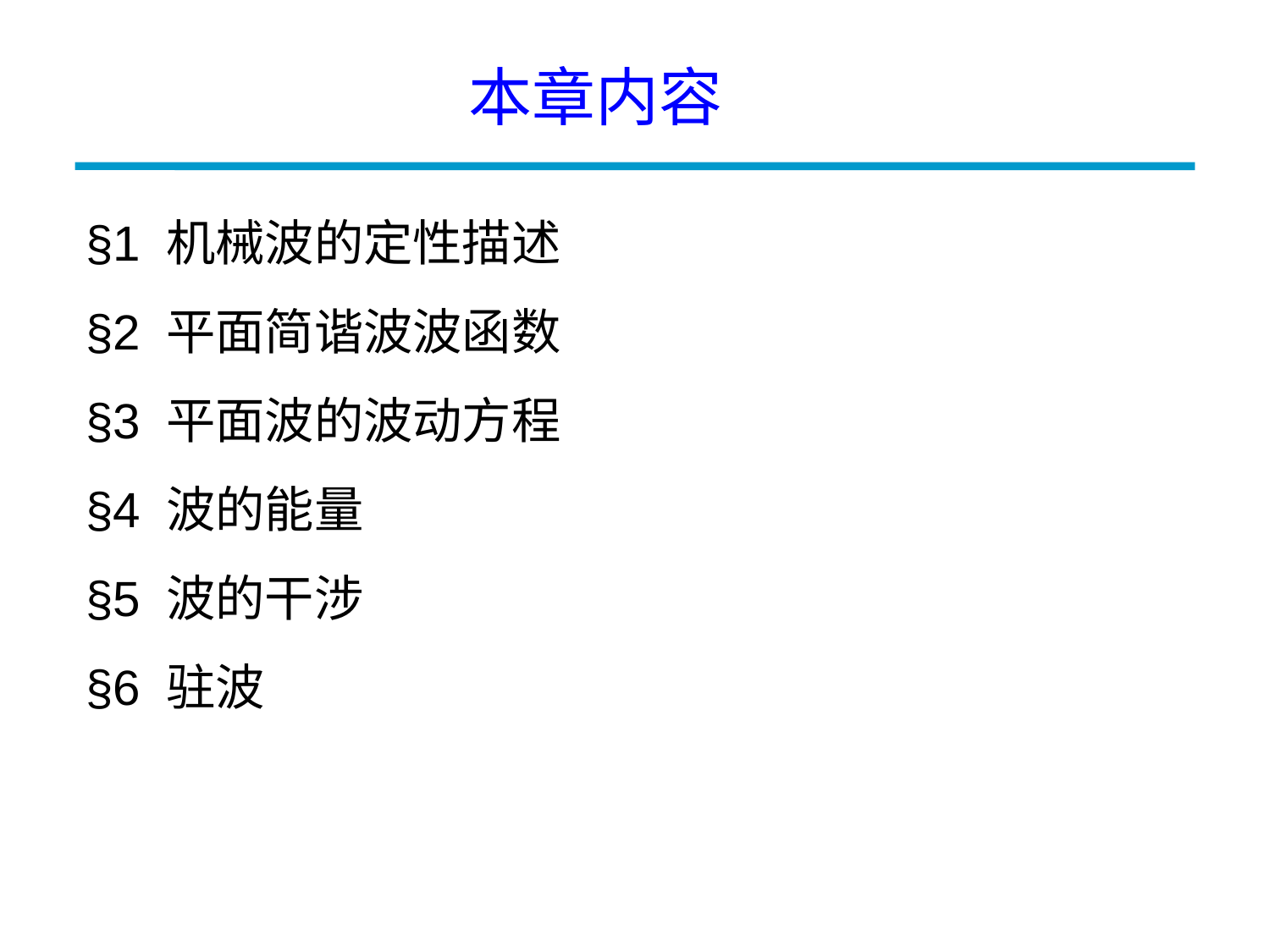

本章内容

§1 机械波的定性描述
§2 平面简谐波波函数
§3 平面波的波动方程
§4 波的能量
§5 波的干涉
§6 驻波